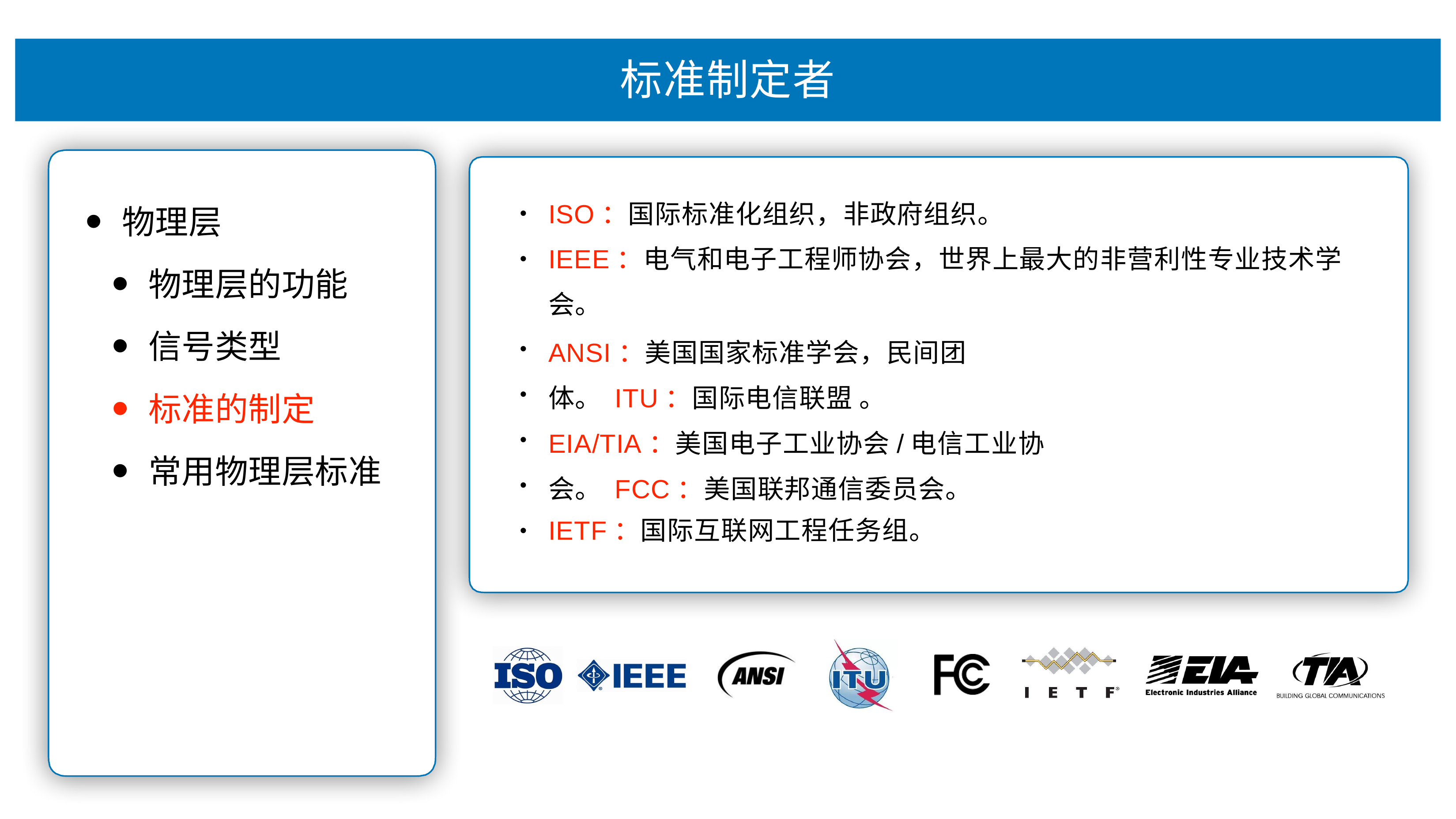

# 标准制定者

ISO：国际标准化组织，⾮政府组织。
IEEE：电⽓和电⼦⼯程师协会，世界上最⼤的⾮营利性专业技术学 会。
ANSI：美国国家标准学会，⺠间团体。 ITU：国际电信联盟 。
EIA/TIA：美国电⼦⼯业协会/电信⼯业协会。 FCC：美国联邦通信委员会。
IETF：国际互联⽹⼯程任务组。
物理层
物理层的功能
信号类型
标准的制定
常⽤物理层标准
•
•
•
•
•
•
•